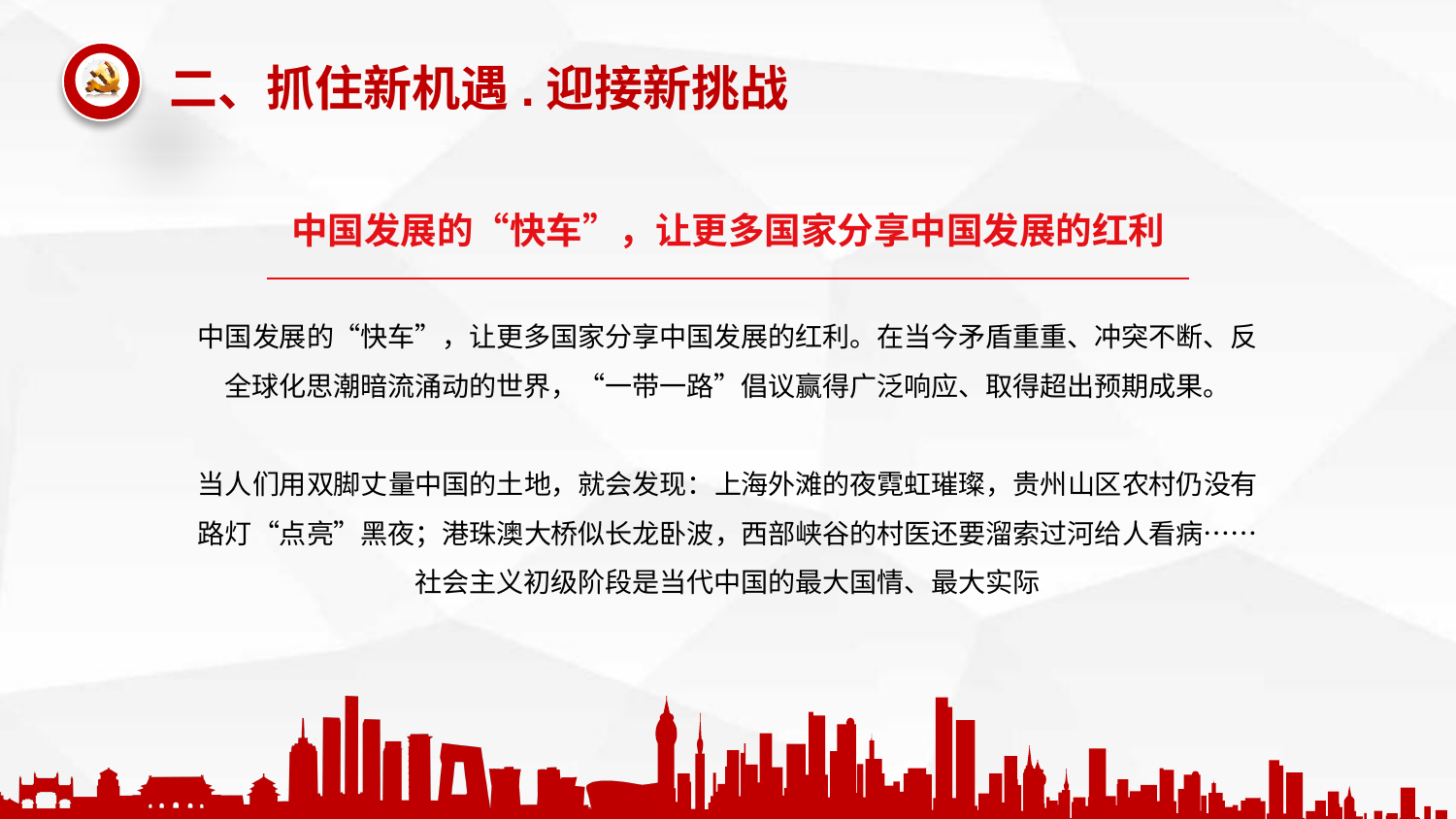

中国发展的“快车”，让更多国家分享中国发展的红利
中国发展的“快车”，让更多国家分享中国发展的红利。在当今矛盾重重、冲突不断、反全球化思潮暗流涌动的世界，“一带一路”倡议赢得广泛响应、取得超出预期成果。

当人们用双脚丈量中国的土地，就会发现：上海外滩的夜霓虹璀璨，贵州山区农村仍没有路灯“点亮”黑夜；港珠澳大桥似长龙卧波，西部峡谷的村医还要溜索过河给人看病……社会主义初级阶段是当代中国的最大国情、最大实际